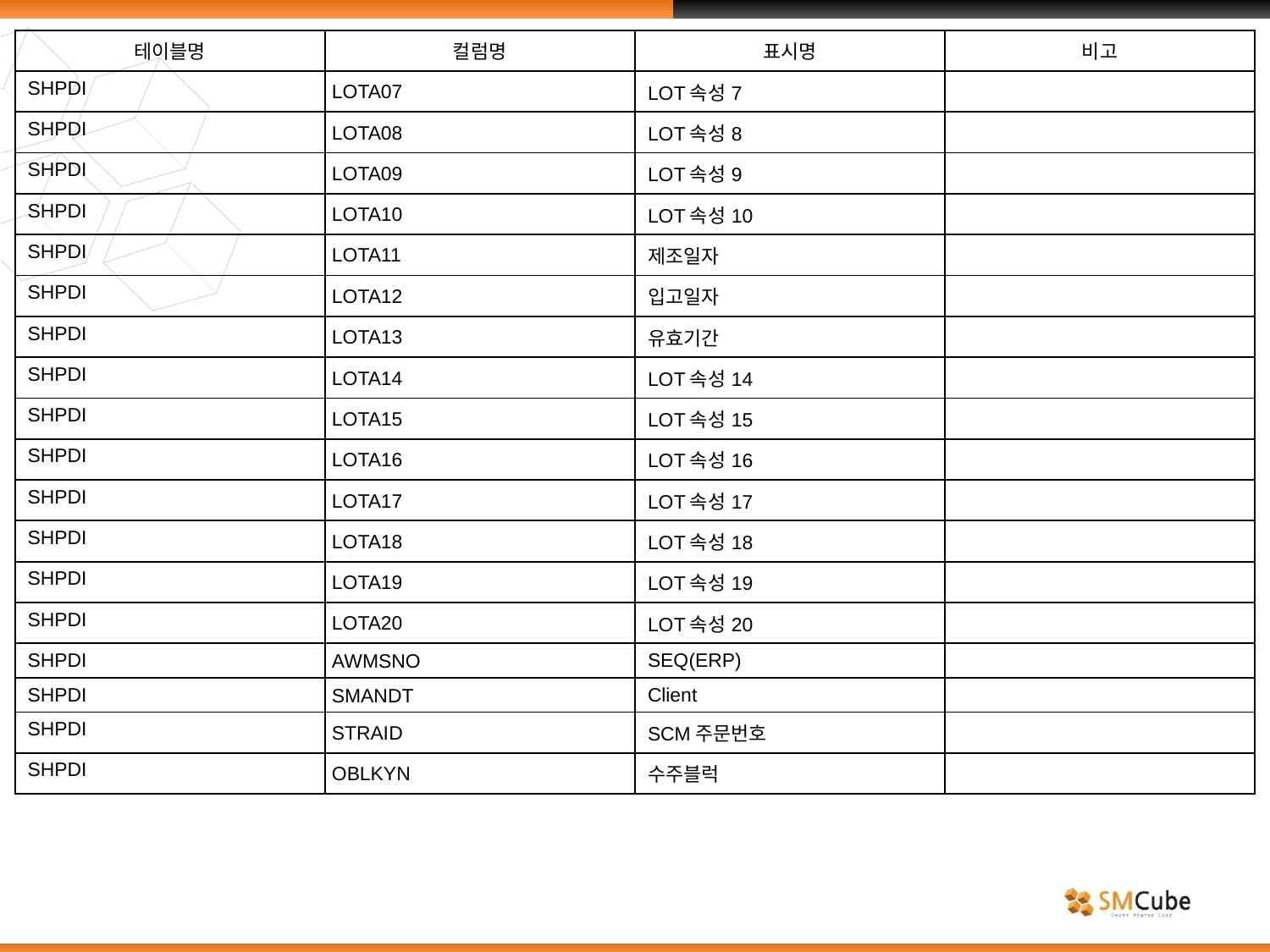

| 테이블명 | 컬럼명 | 표시명 | 비고 |
| --- | --- | --- | --- |
| SHPDI | LOTA07 | LOT속성7 |  |
| SHPDI | LOTA08 | LOT속성8 |  |
| SHPDI | LOTA09 | LOT속성9 |  |
| SHPDI | LOTA10 | LOT속성10 |  |
| SHPDI | LOTA11 | 제조일자 |  |
| SHPDI | LOTA12 | 입고일자 |  |
| SHPDI | LOTA13 | 유효기간 |  |
| SHPDI | LOTA14 | LOT속성14 |  |
| SHPDI | LOTA15 | LOT속성15 |  |
| SHPDI | LOTA16 | LOT속성16 |  |
| SHPDI | LOTA17 | LOT속성17 |  |
| SHPDI | LOTA18 | LOT속성18 |  |
| SHPDI | LOTA19 | LOT속성19 |  |
| SHPDI | LOTA20 | LOT속성20 |  |
| SHPDI | AWMSNO | SEQ(ERP) |  |
| SHPDI | SMANDT | Client |  |
| SHPDI | STRAID | SCM주문번호 |  |
| SHPDI | OBLKYN | 수주블럭 |  |